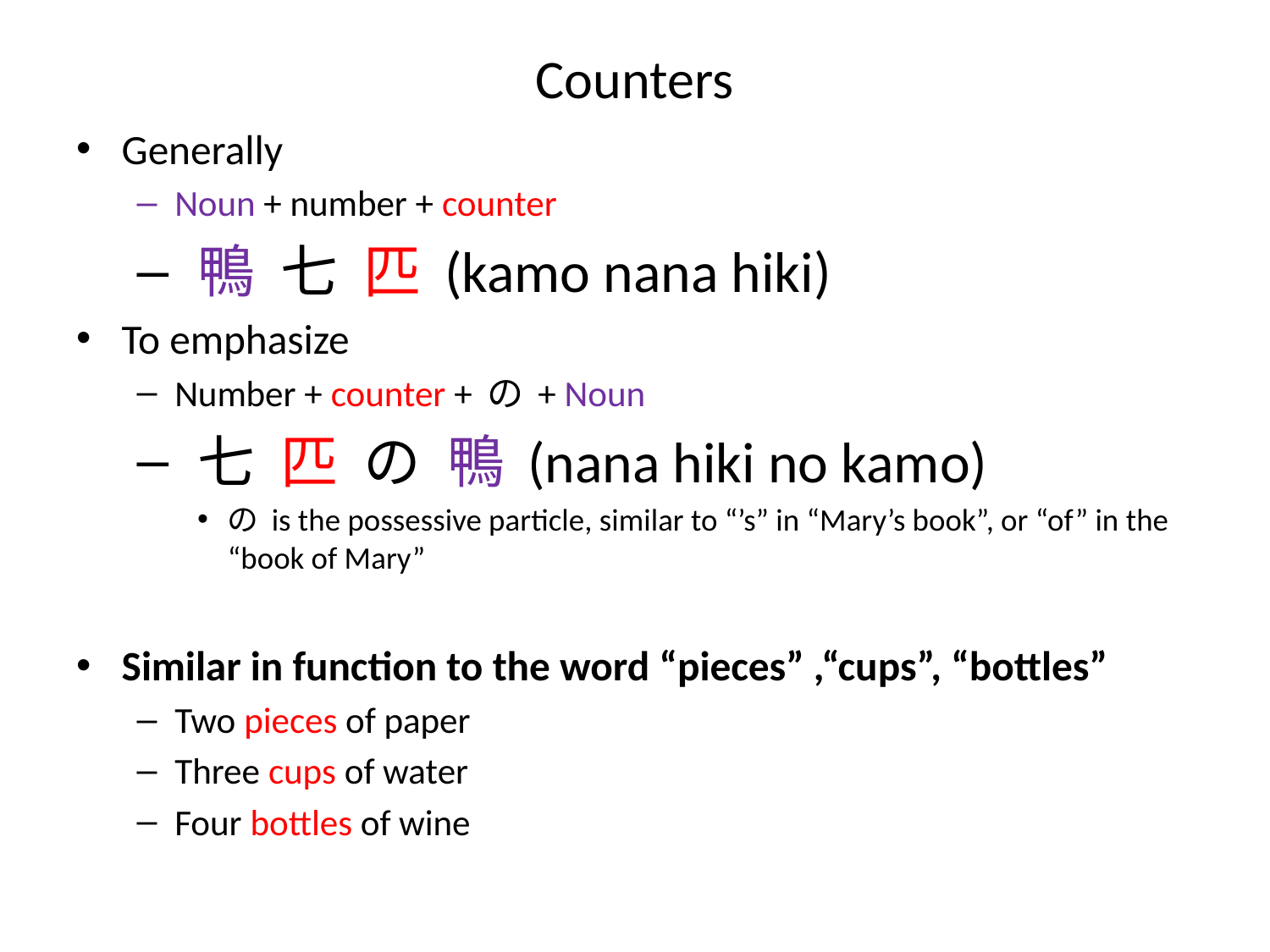

# Counters
Generally
Noun + number + counter
 鴨  七  匹 (kamo nana hiki)
To emphasize
Number + counter + の + Noun
 七  匹  の  鴨 (nana hiki no kamo)
の is the possessive particle, similar to “’s” in “Mary’s book”, or “of” in the “book of Mary”

Similar in function to the word “pieces” ,“cups”, “bottles”
Two pieces of paper
Three cups of water
Four bottles of wine